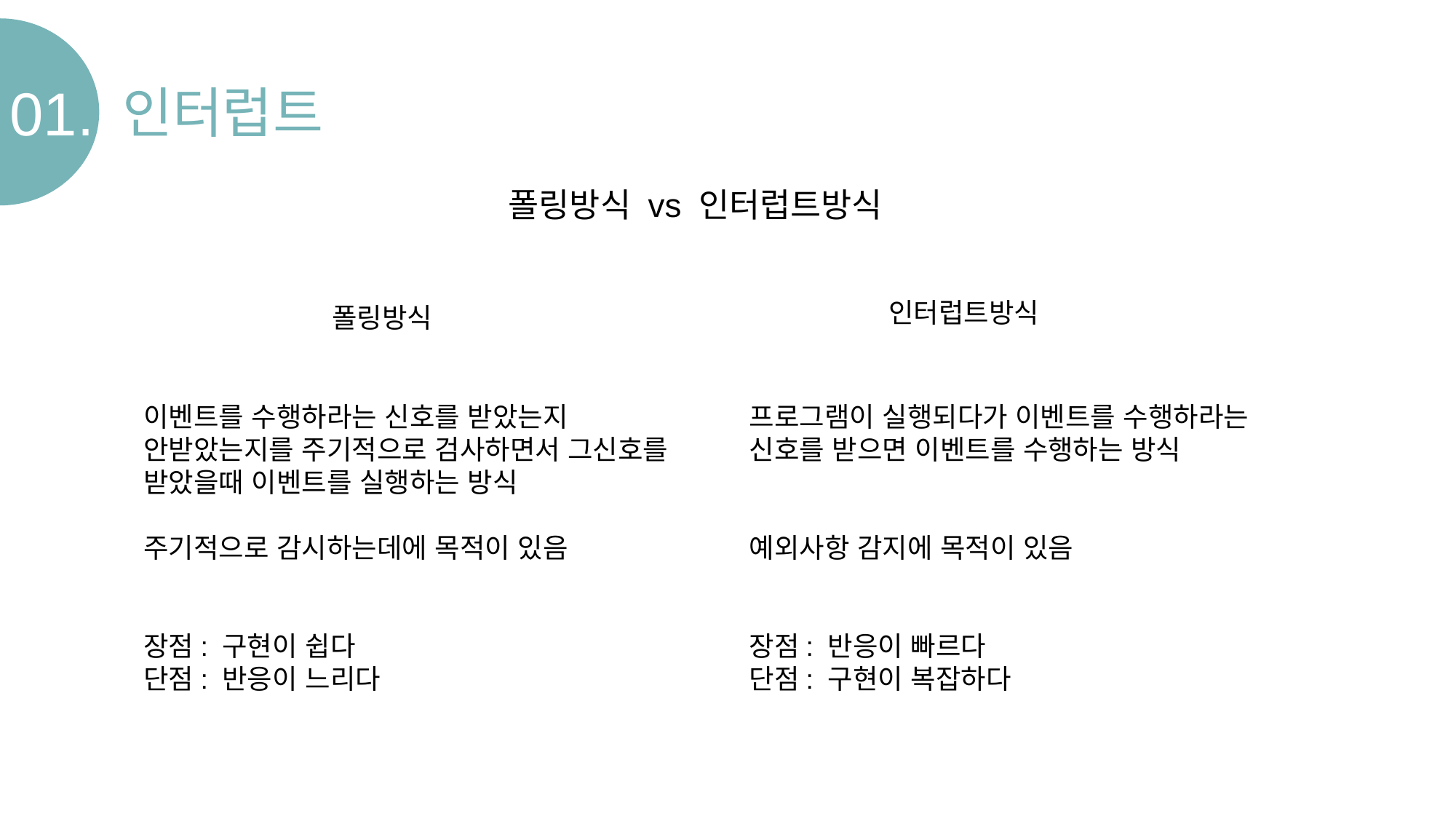

01.
인터럽트
폴링방식 vs 인터럽트방식
인터럽트방식
폴링방식
이벤트를 수행하라는 신호를 받았는지 안받았는지를 주기적으로 검사하면서 그신호를 받았을때 이벤트를 실행하는 방식

주기적으로 감시하는데에 목적이 있음

장점: 구현이 쉽다
단점: 반응이 느리다
프로그램이 실행되다가 이벤트를 수행하라는 신호를 받으면 이벤트를 수행하는 방식

예외사항 감지에 목적이 있음

장점: 반응이 빠르다
단점: 구현이 복잡하다